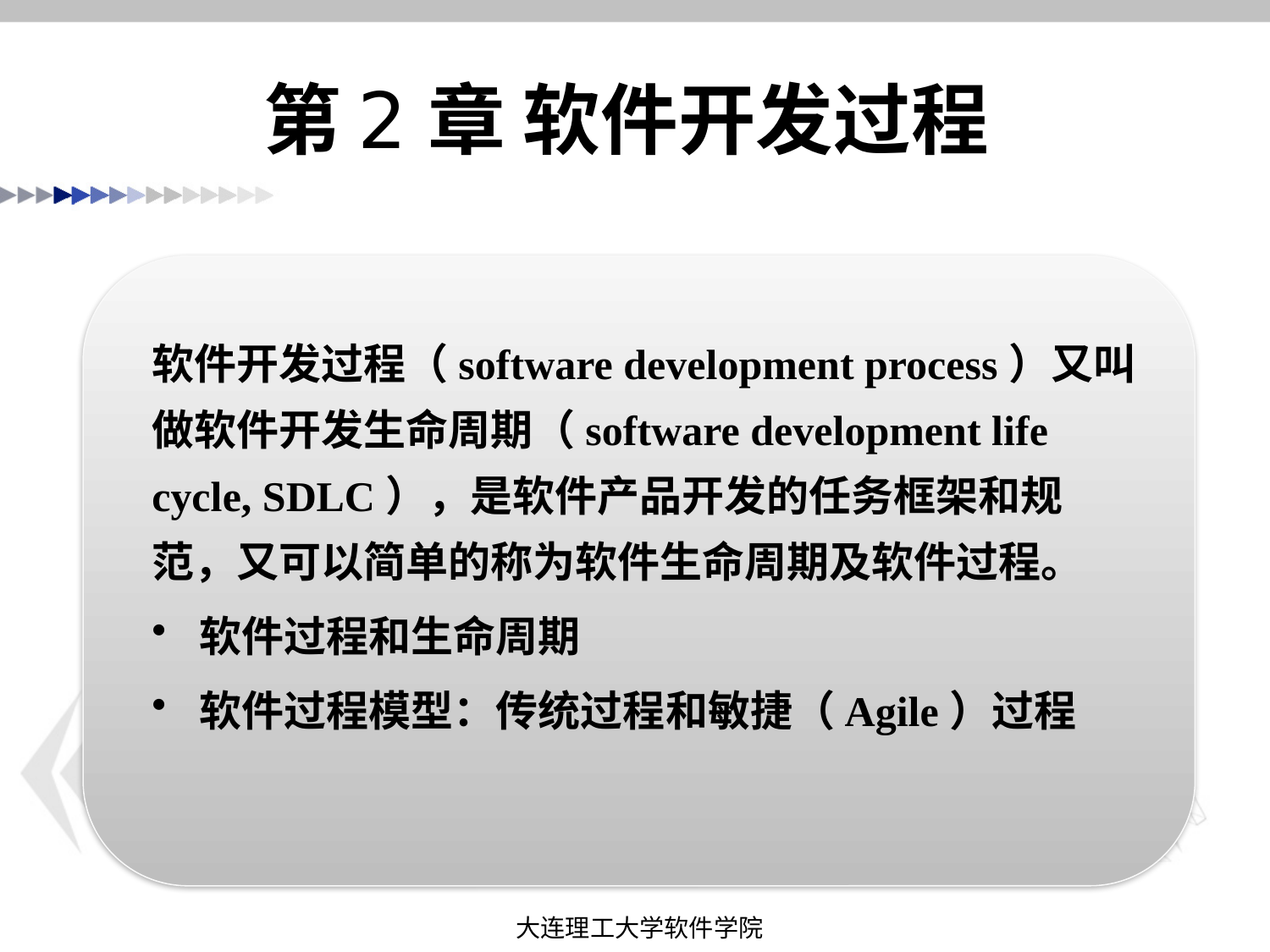

# 第2章 软件开发过程

软件开发过程（software development process）又叫做软件开发生命周期（software development life cycle, SDLC），是软件产品开发的任务框架和规范，又可以简单的称为软件生命周期及软件过程。
软件过程和生命周期
软件过程模型：传统过程和敏捷（Agile）过程

大连理工大学软件学院
2